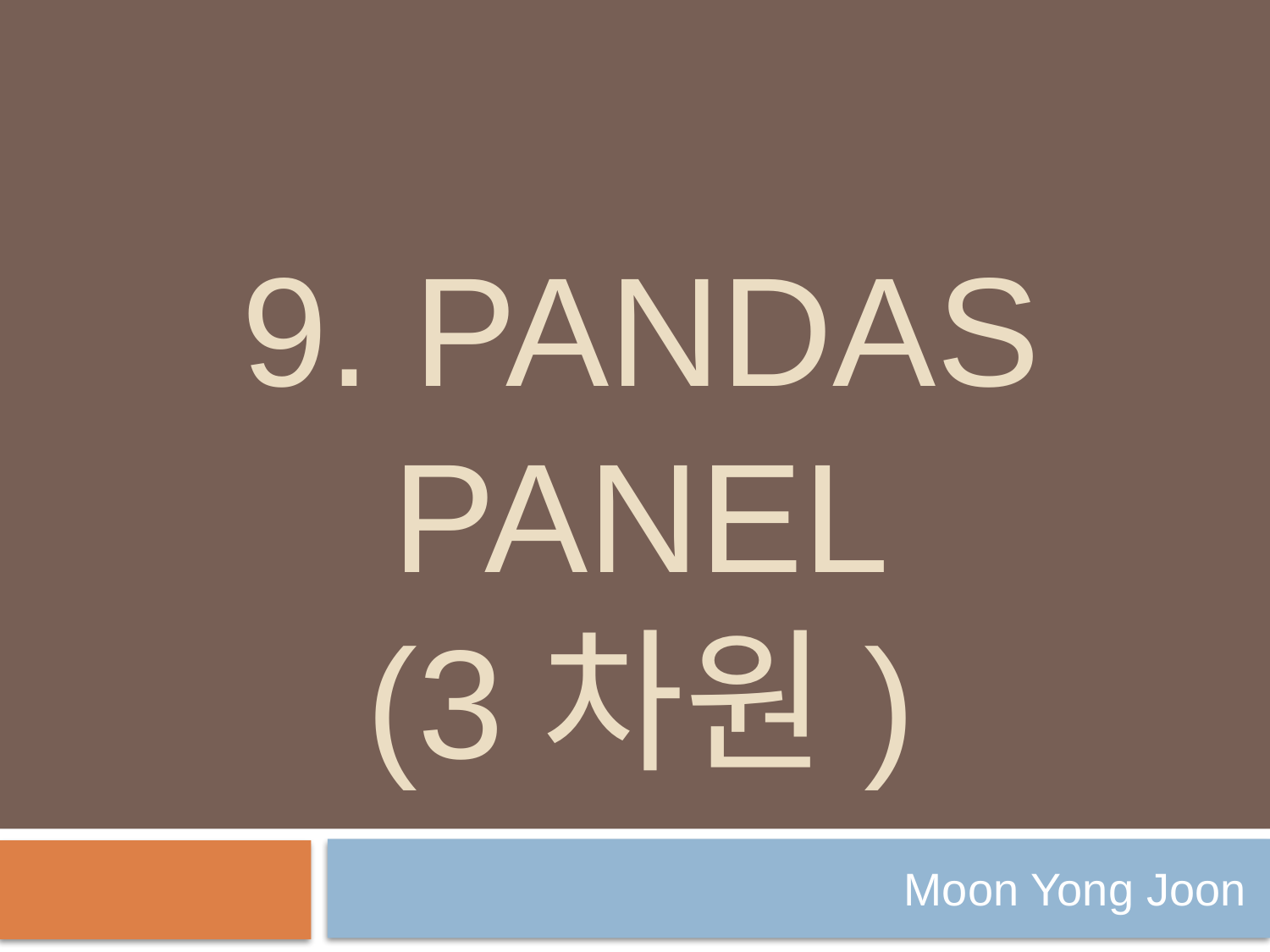

# 9. Pandas Panel (3차원)
Moon Yong Joon